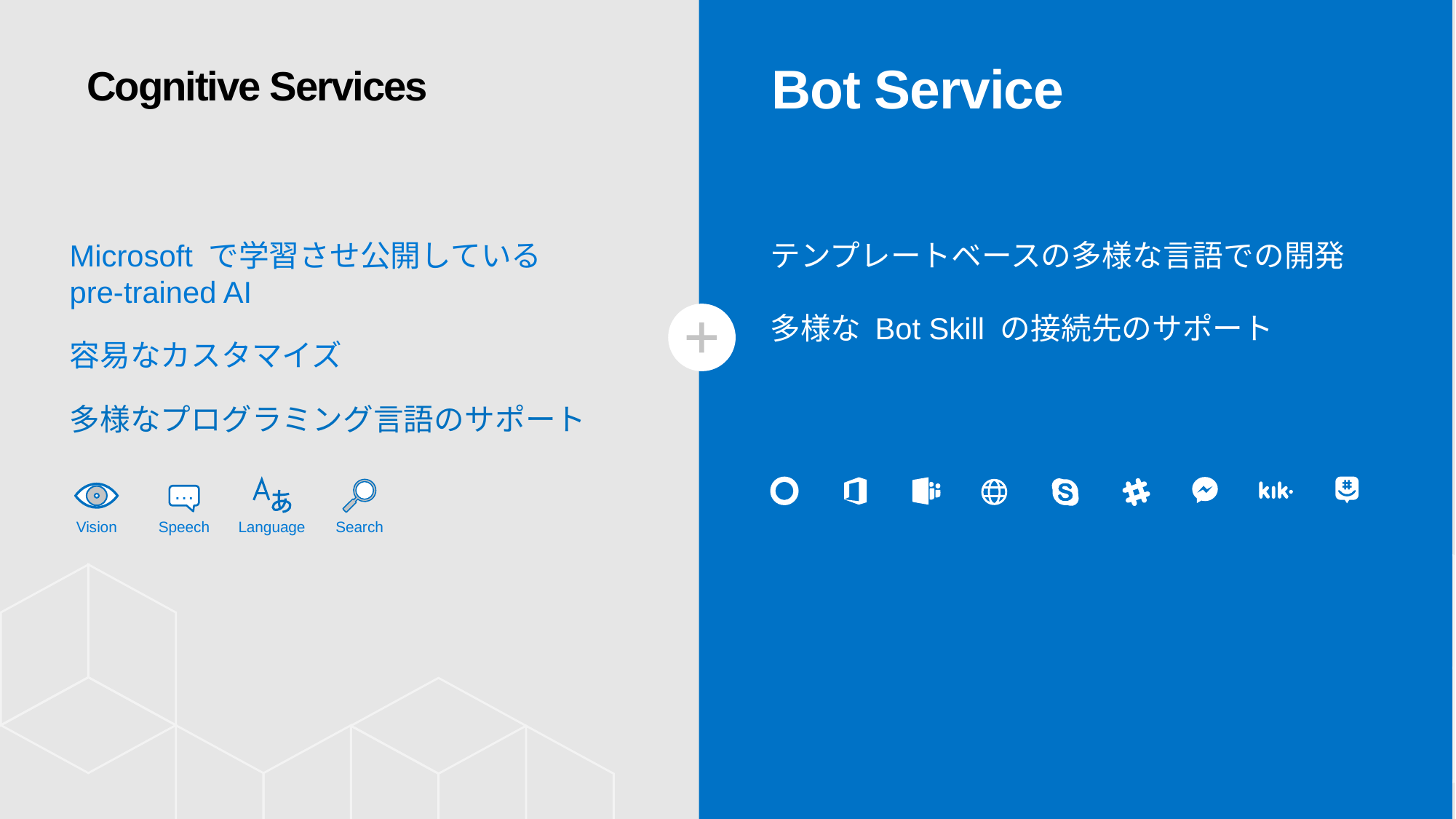

Cognitive Services
Bot Service
Microsoft で学習させ公開している
pre-trained AI
容易なカスタマイズ
多様なプログラミング言語のサポート
テンプレートベースの多様な言語での開発

多様な Bot Skill の接続先のサポート

…

Vision
Speech
Language
Search